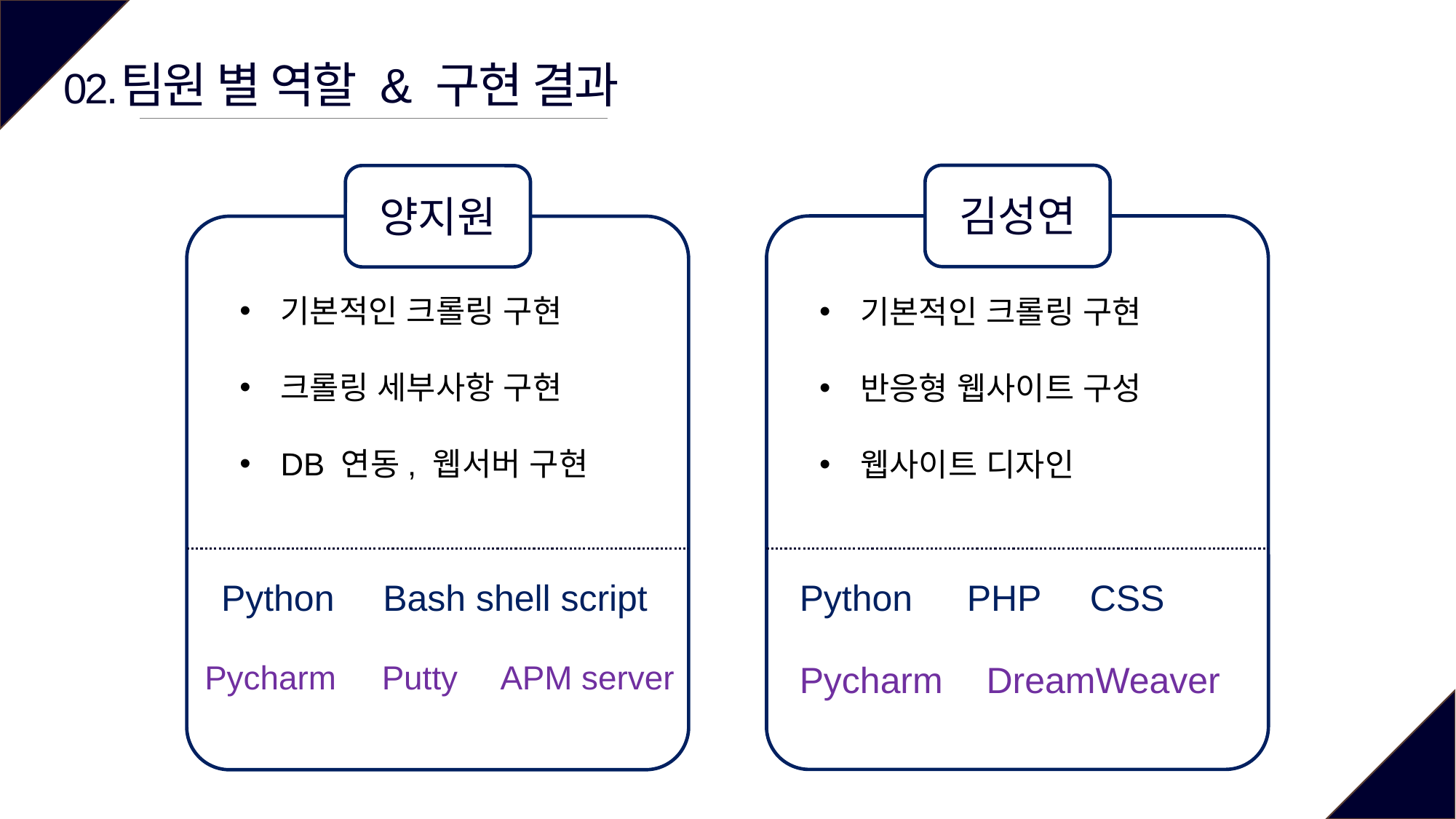

팀원 별 역할 & 구현 결과
02.

김성연

양지원

기본적인 크롤링 구현

크롤링 세부사항 구현

DB 연동, 웹서버 구현
기본적인 크롤링 구현

반응형 웹사이트 구성

웹사이트 디자인
CSS
PHP
Python
Bash shell script
Python
Putty
APM server
Pycharm
DreamWeaver
Pycharm